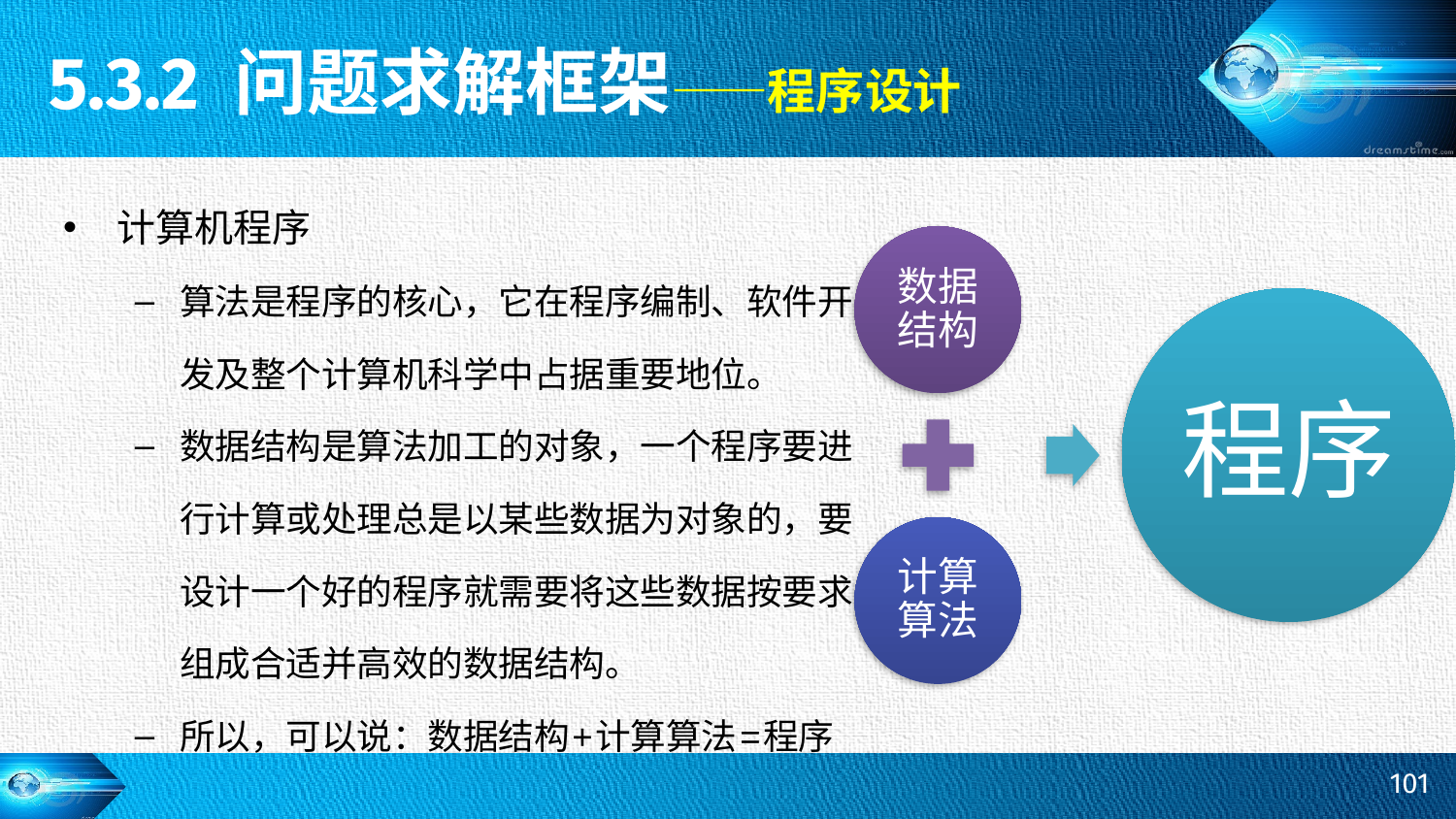

5.3.2 问题求解框架——程序设计
计算机程序
算法是程序的核心，它在程序编制、软件开发及整个计算机科学中占据重要地位。
数据结构是算法加工的对象，一个程序要进行计算或处理总是以某些数据为对象的，要设计一个好的程序就需要将这些数据按要求组成合适并高效的数据结构。
所以，可以说：数据结构+计算算法=程序

数据结构

计算算法

程序
101